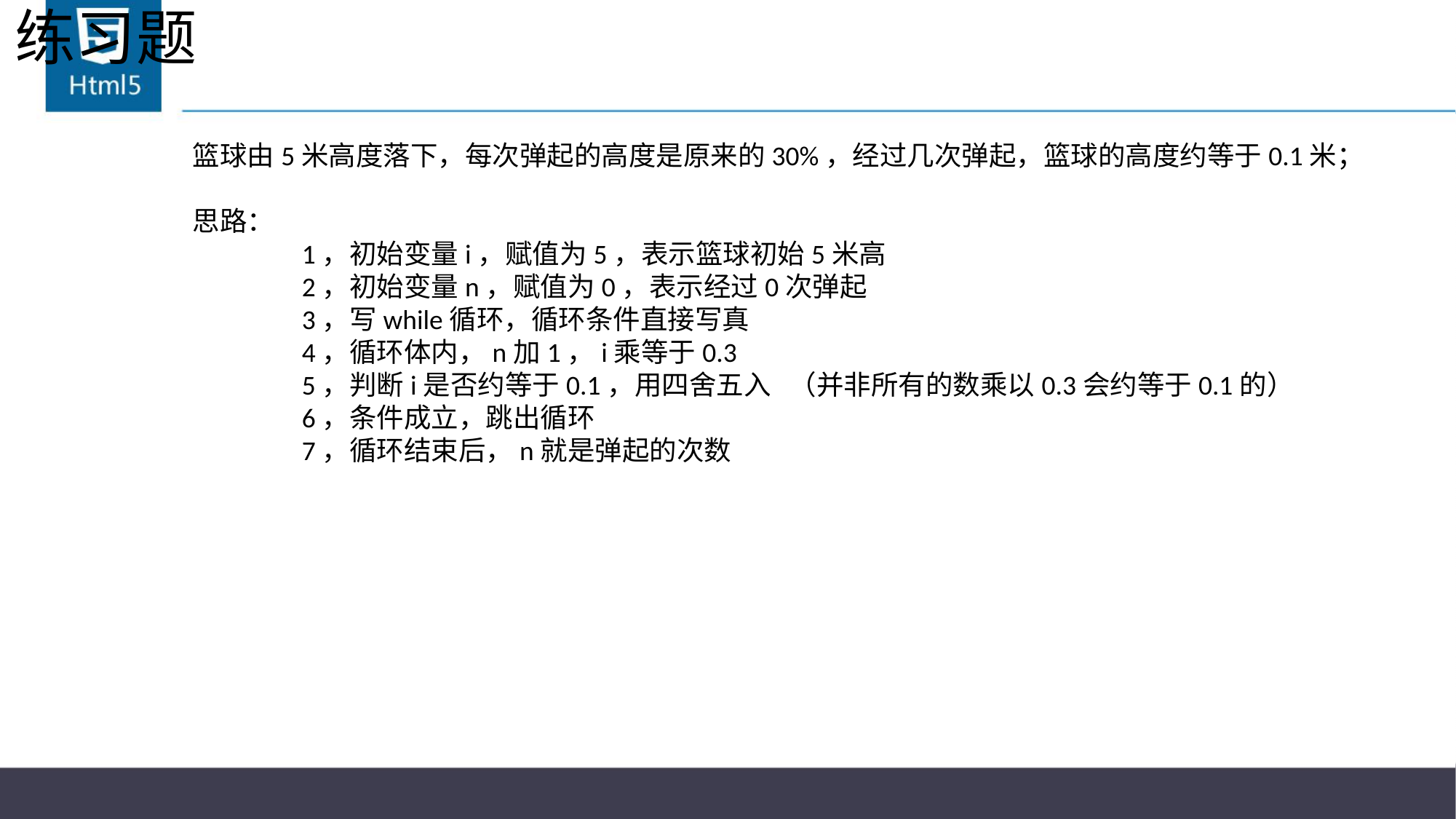

# 练习题
篮球由5米高度落下，每次弹起的高度是原来的30%，经过几次弹起，篮球的高度约等于0.1米；

思路：
	1，初始变量i，赋值为5，表示篮球初始5米高
	2，初始变量n，赋值为0，表示经过0次弹起
	3，写while循环，循环条件直接写真
	4，循环体内，n加1，i乘等于0.3
	5，判断i是否约等于0.1，用四舍五入   （并非所有的数乘以0.3会约等于0.1的）
	6，条件成立，跳出循环
	7，循环结束后，n就是弹起的次数